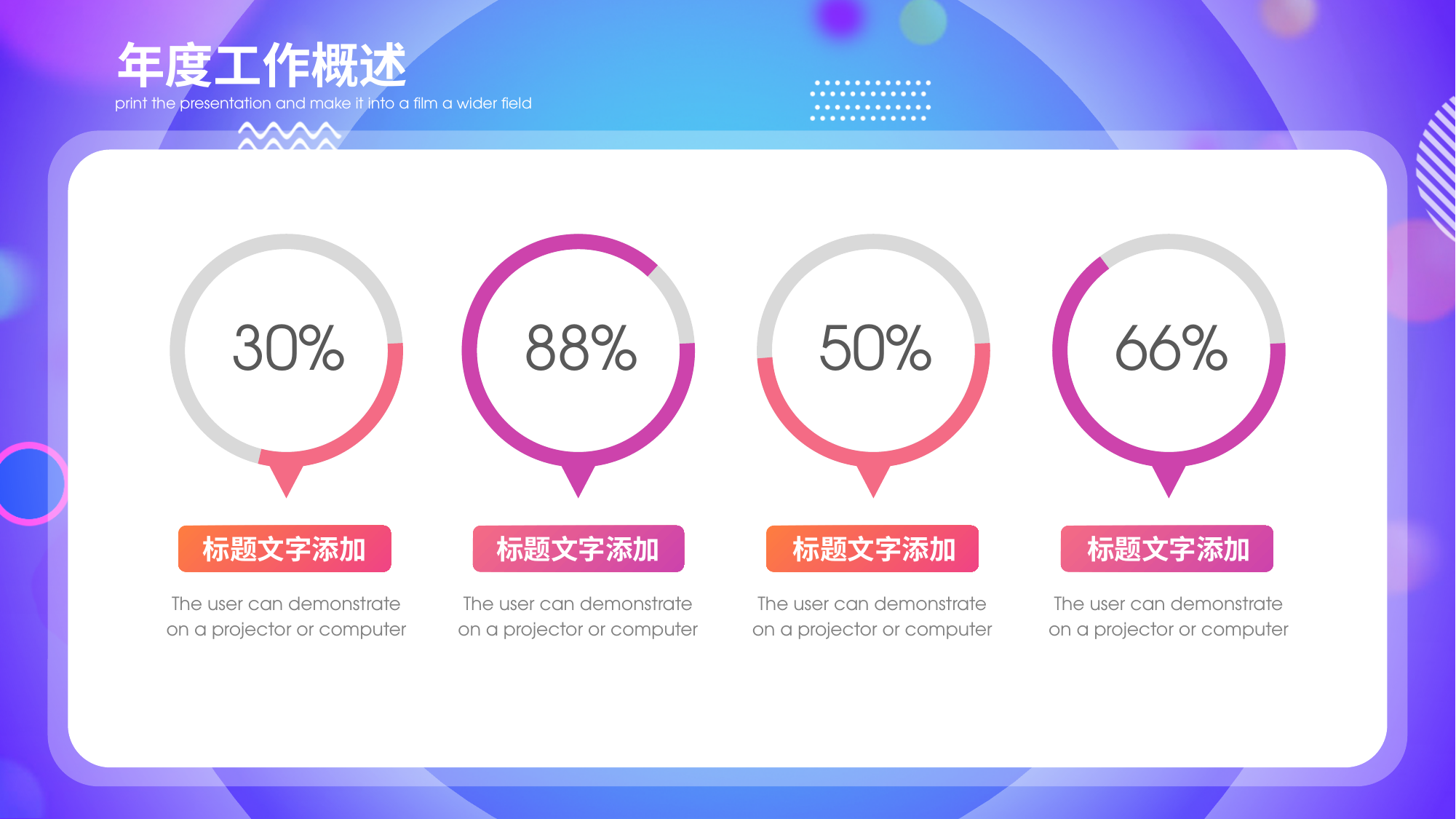

年度工作概述
print the presentation and make it into a film a wider field

30%
88%
50%
66%

标题文字添加
标题文字添加
标题文字添加
标题文字添加
The user can demonstrate on a projector or computer
The user can demonstrate on a projector or computer
The user can demonstrate on a projector or computer
The user can demonstrate on a projector or computer